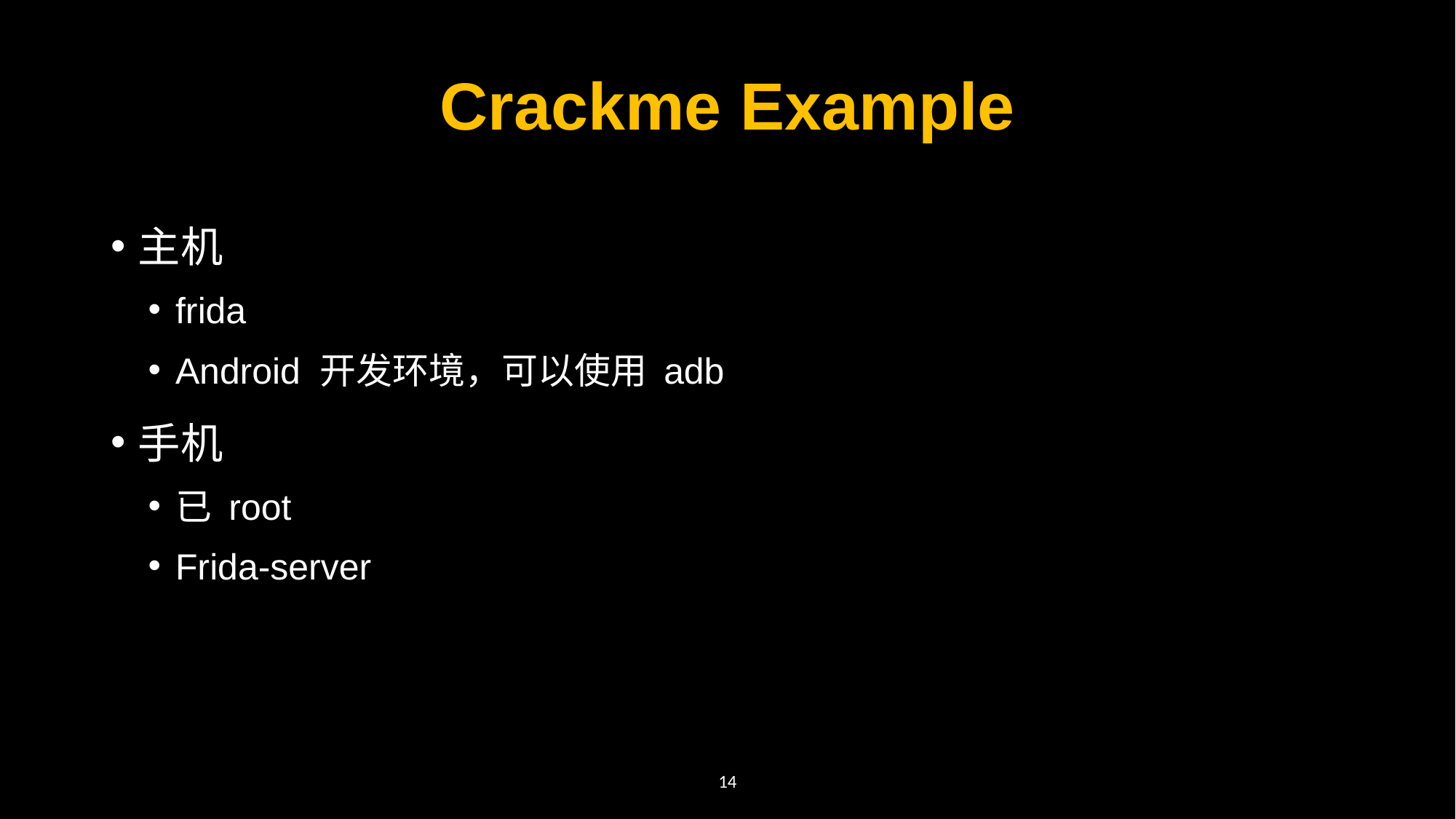

# Crackme Example
主机
frida
Android 开发环境，可以使用 adb
手机
已 root
Frida-server
14